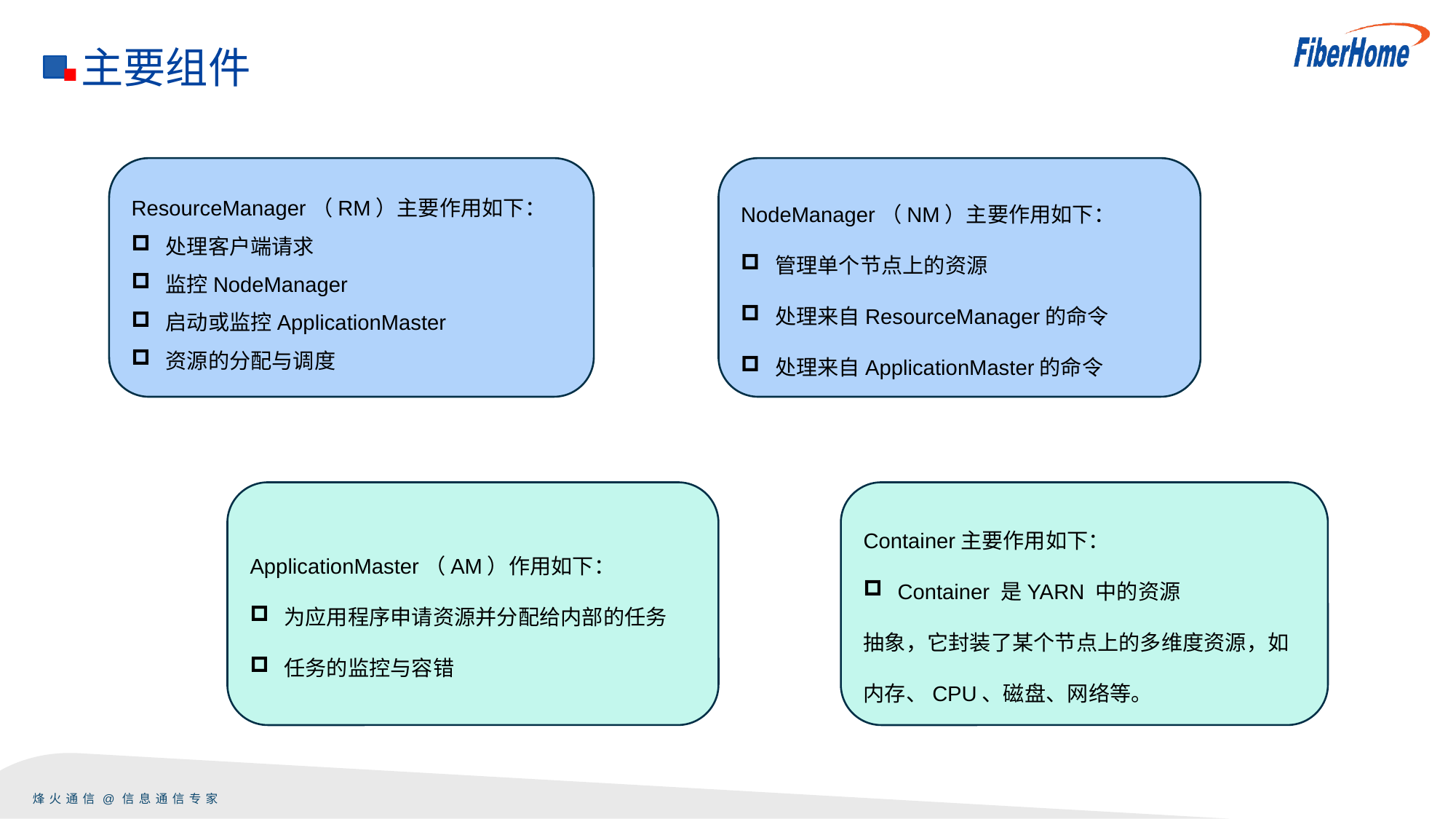

主要组件
ResourceManager（RM）主要作用如下：
处理客户端请求
监控NodeManager
启动或监控ApplicationMaster
资源的分配与调度
NodeManager（NM）主要作用如下：
管理单个节点上的资源
处理来自ResourceManager的命令
处理来自ApplicationMaster的命令
Container主要作用如下：
Container 是YARN 中的资源
抽象，它封装了某个节点上的多维度资源，如内存、CPU、磁盘、网络等。
ApplicationMaster（AM）作用如下：
为应用程序申请资源并分配给内部的任务
任务的监控与容错